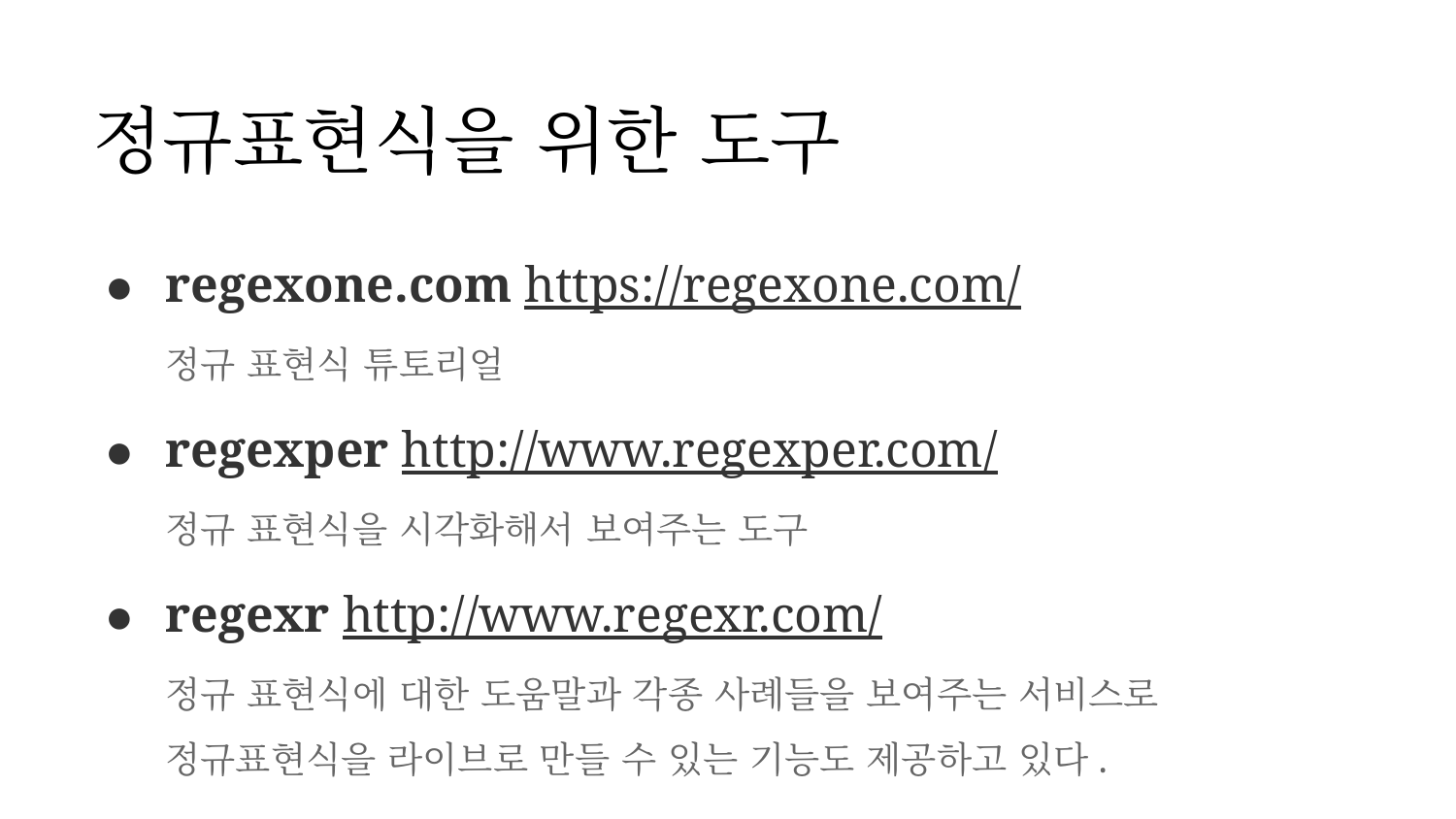

# 정규표현식을 위한 도구
regexone.com https://regexone.com/
정규 표현식 튜토리얼
regexper http://www.regexper.com/
정규 표현식을 시각화해서 보여주는 도구
regexr http://www.regexr.com/
정규 표현식에 대한 도움말과 각종 사례들을 보여주는 서비스로 정규표현식을 라이브로 만들 수 있는 기능도 제공하고 있다.